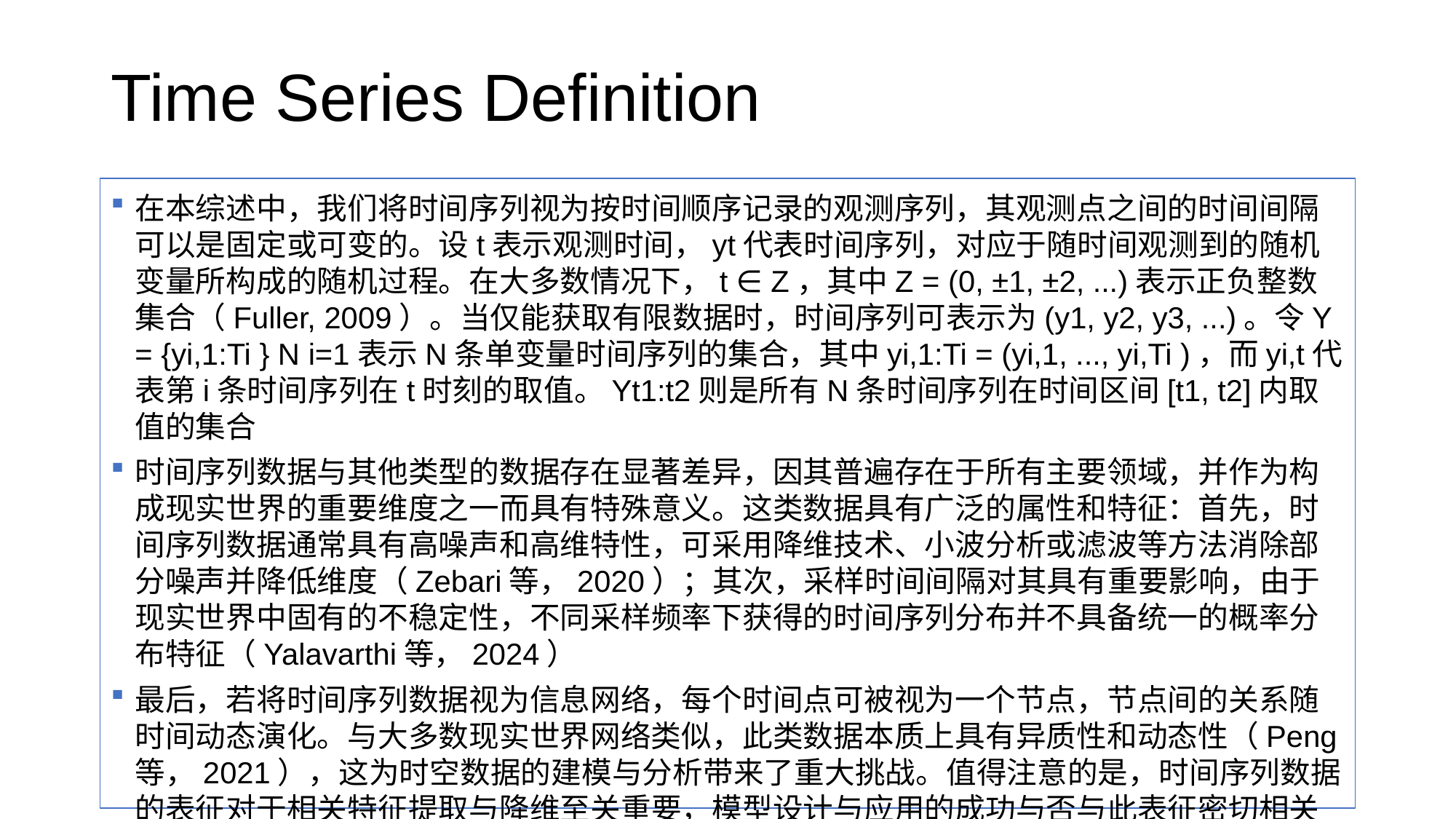

# Time Series Definition
在本综述中，我们将时间序列视为按时间顺序记录的观测序列，其观测点之间的时间间隔可以是固定或可变的。设t表示观测时间，yt代表时间序列，对应于随时间观测到的随机变量所构成的随机过程。在大多数情况下，t ∈ Z，其中Z = (0, ±1, ±2, ...)表示正负整数集合（Fuller, 2009）。当仅能获取有限数据时，时间序列可表示为(y1, y2, y3, ...)。令Y = {yi,1:Ti } N i=1表示N条单变量时间序列的集合，其中yi,1:Ti = (yi,1, ..., yi,Ti )，而yi,t代表第i条时间序列在t时刻的取值。Yt1:t2则是所有N条时间序列在时间区间[t1, t2]内取值的集合
时间序列数据与其他类型的数据存在显著差异，因其普遍存在于所有主要领域，并作为构成现实世界的重要维度之一而具有特殊意义。这类数据具有广泛的属性和特征：首先，时间序列数据通常具有高噪声和高维特性，可采用降维技术、小波分析或滤波等方法消除部分噪声并降低维度（Zebari等，2020）；其次，采样时间间隔对其具有重要影响，由于现实世界中固有的不稳定性，不同采样频率下获得的时间序列分布并不具备统一的概率分布特征（Yalavarthi等，2024）
最后，若将时间序列数据视为信息网络，每个时间点可被视为一个节点，节点间的关系随时间动态演化。与大多数现实世界网络类似，此类数据本质上具有异质性和动态性（Peng等，2021），这为时空数据的建模与分析带来了重大挑战。值得注意的是，时间序列数据的表征对于相关特征提取与降维至关重要，模型设计与应用的成功与否与此表征密切相关